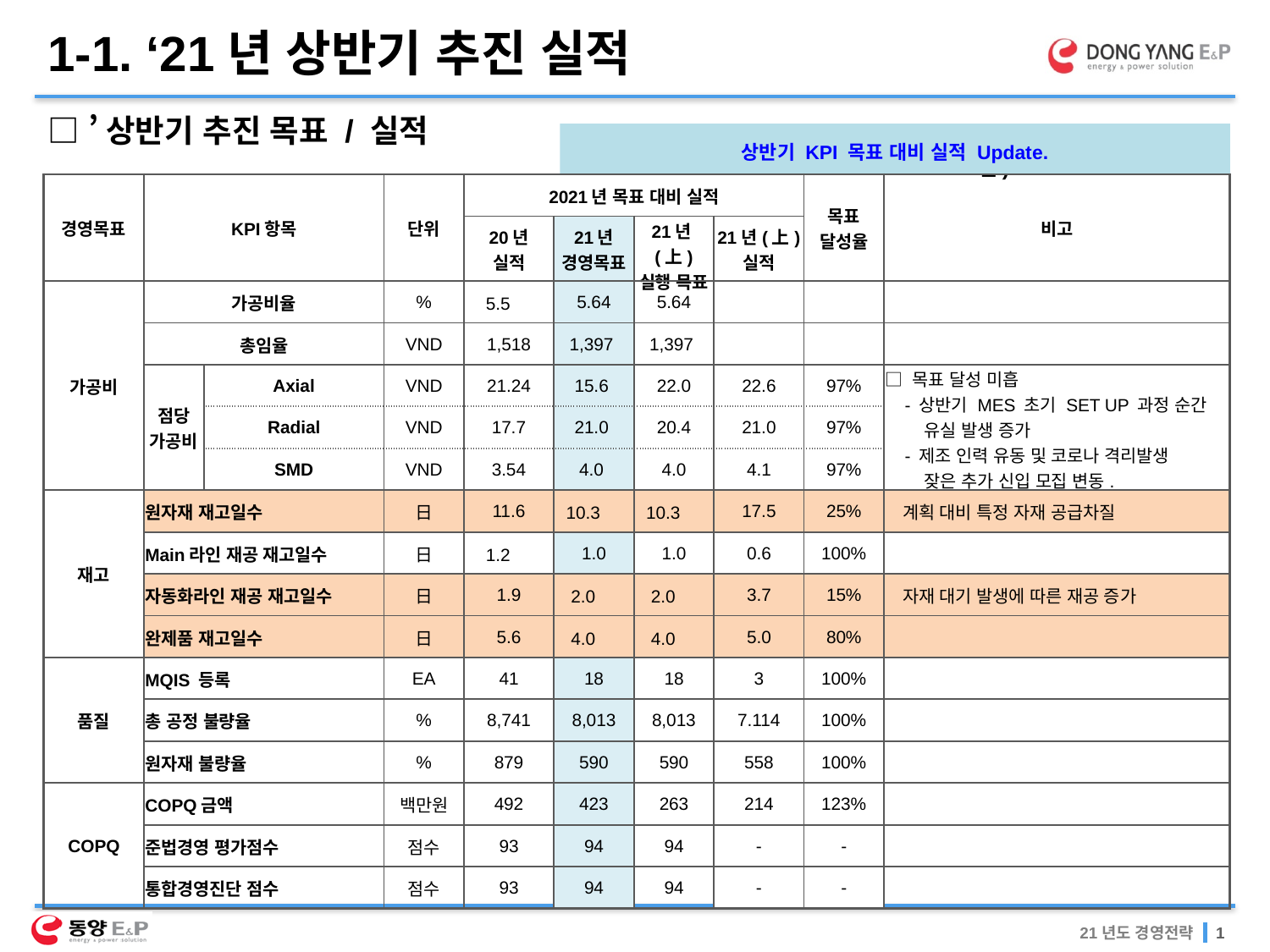

1-1. ‘21년 상반기 추진 실적
□ ’상반기 추진 목표 / 실적
상반기 KPI 목표 대비 실적 Update.
(단위 : %, ppm, 건수, 일)
| 경영목표 | KPI항목 |  | 단위 | 2021년 목표 대비 실적 |  |  |  | 목표 달성율 | 비고 |
| --- | --- | --- | --- | --- | --- | --- | --- | --- | --- |
|  |  |  |  | 20년 실적 | 21년 경영목표 | 21년(上) 실행 목표 | 21년(上) 실적 |  |  |
| 가공비 | 가공비율 |  | % | 5.5 | 5.64 | 5.64 |  |  |  |
|  | 총임율 |  | VND | 1,518 | 1,397 | 1,397 |  |  |  |
|  | 점당 가공비 | Axial | VND | 21.24 | 15.6 | 22.0 | 22.6 | 97% | □ 목표 달성 미흡 - 상반기 MES 초기 SET UP 과정 순간 유실 발생 증가 - 제조 인력 유동 및 코로나 격리발생 잦은 추가 신입 모집 변동. |
|  |  | Radial | VND | 17.7 | 21.0 | 20.4 | 21.0 | 97% |  |
|  |  | SMD | VND | 3.54 | 4.0 | 4.0 | 4.1 | 97% |  |
| 재고 | 원자재 재고일수 |  | 日 | 11.6 | 10.3 | 10.3 | 17.5 | 25% | 계획 대비 특정 자재 공급차질 |
|  | Main라인 재공 재고일수 |  | 日 | 1.2 | 1.0 | 1.0 | 0.6 | 100% |  |
|  | 자동화라인 재공 재고일수 |  | 日 | 1.9 | 2.0 | 2.0 | 3.7 | 15% | 자재 대기 발생에 따른 재공 증가 |
|  | 완제품 재고일수 |  | 日 | 5.6 | 4.0 | 4.0 | 5.0 | 80% |  |
| 품질 | MQIS 등록 |  | EA | 41 | 18 | 18 | 3 | 100% |  |
|  | 총 공정 불량율 |  | % | 8,741 | 8,013 | 8,013 | 7.114 | 100% |  |
|  | 원자재 불량율 |  | % | 879 | 590 | 590 | 558 | 100% |  |
| COPQ | COPQ금액 |  | 백만원 | 492 | 423 | 263 | 214 | 123% |  |
|  | 준법경영 평가점수 |  | 점수 | 93 | 94 | 94 | - | - |  |
|  | 통합경영진단 점수 |  | 점수 | 93 | 94 | 94 | - | - |  |